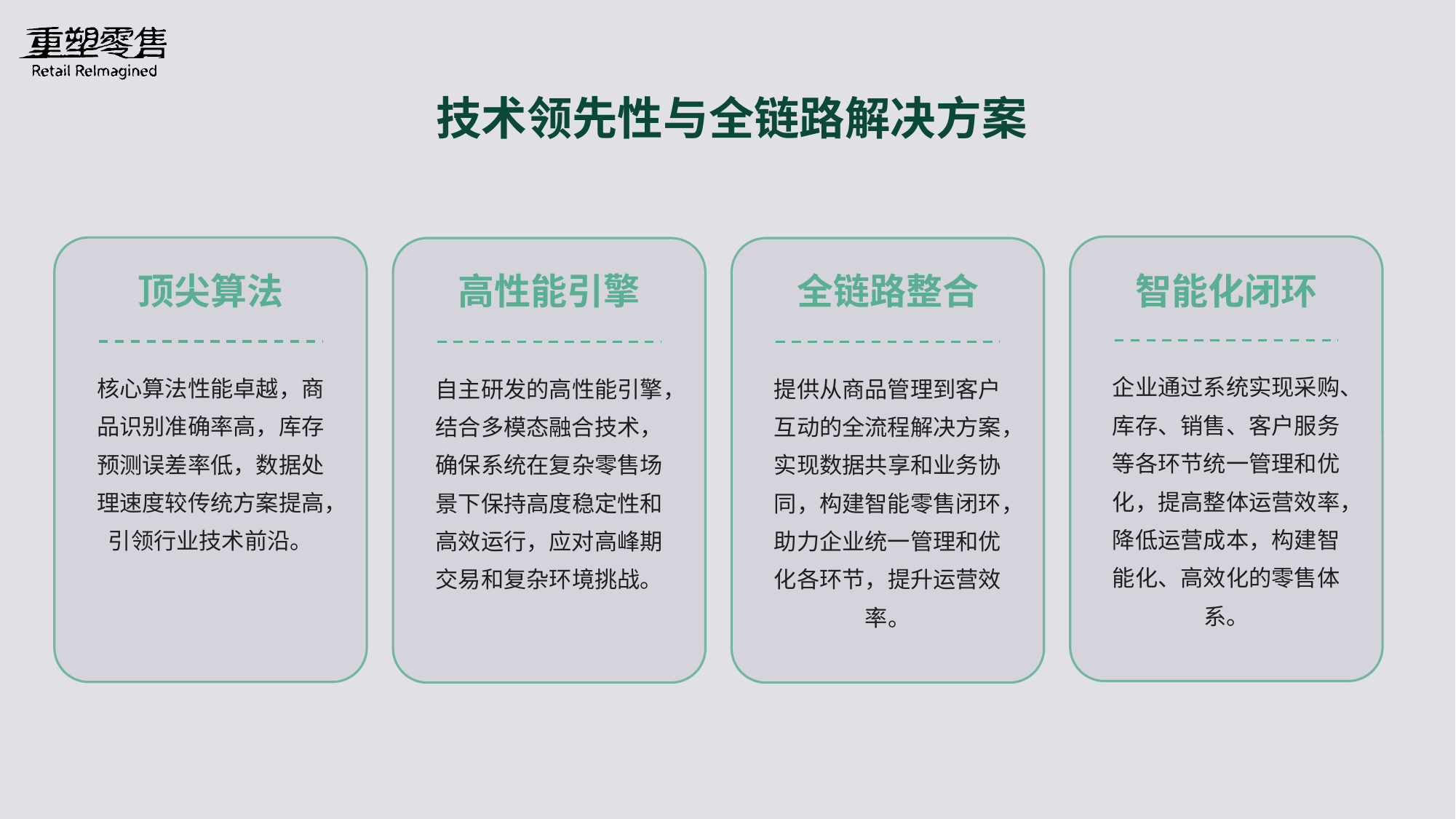

技术领先性与全链路解决方案

顶尖算法
高性能引擎
全链路整合
智能化闭环
企业通过系统实现采购、库存、销售、客户服务等各环节统一管理和优化，提高整体运营效率，降低运营成本，构建智能化、高效化的零售体系。
核心算法性能卓越，商品识别准确率高，库存预测误差率低，数据处理速度较传统方案提高，引领行业技术前沿。
自主研发的高性能引擎，结合多模态融合技术，确保系统在复杂零售场景下保持高度稳定性和高效运行，应对高峰期交易和复杂环境挑战。
提供从商品管理到客户互动的全流程解决方案，实现数据共享和业务协同，构建智能零售闭环，助力企业统一管理和优化各环节，提升运营效率。